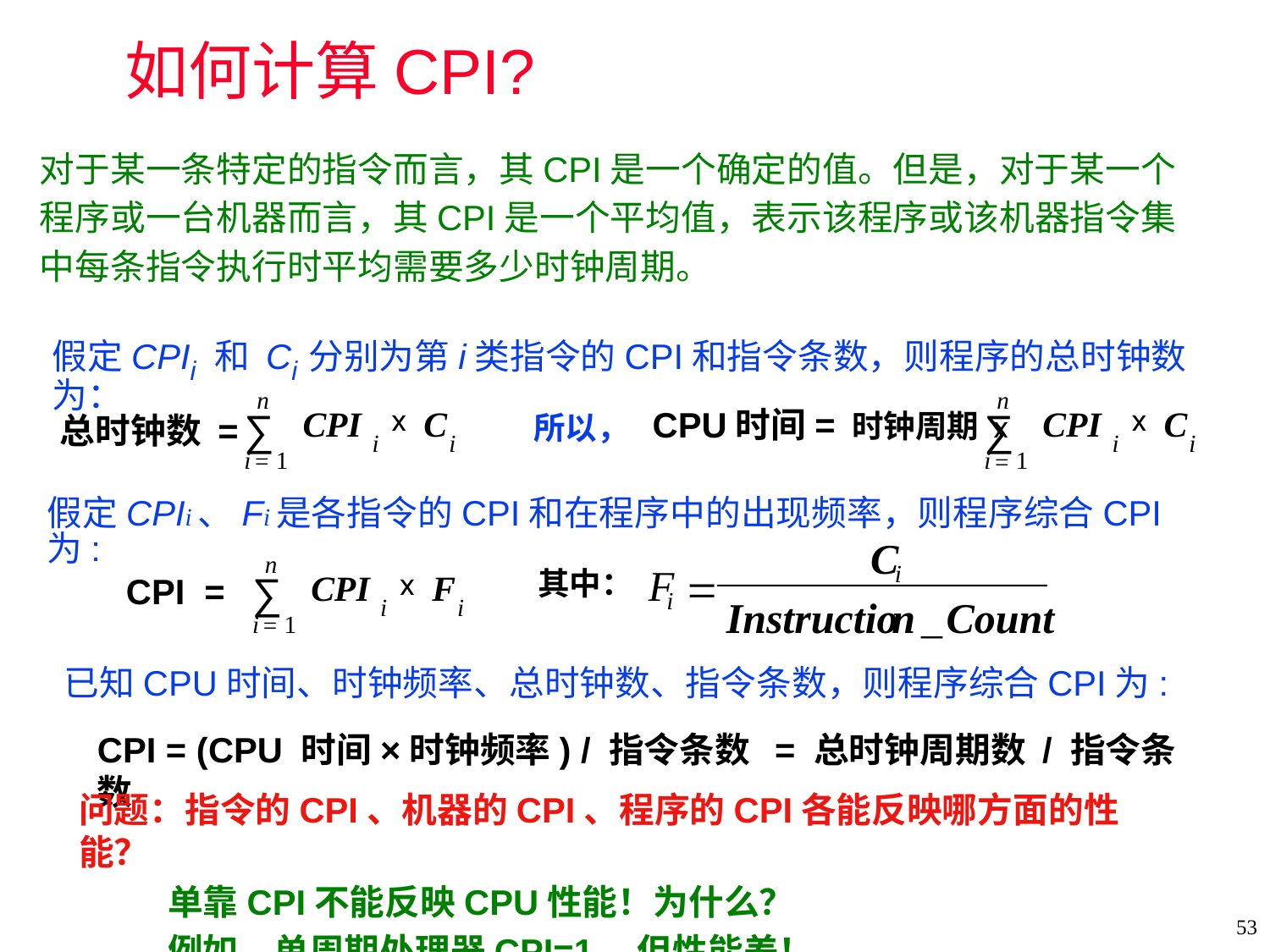

# 如何计算CPI?
对于某一条特定的指令而言，其CPI是一个确定的值。但是，对于某一个程序或一台机器而言，其CPI是一个平均值，表示该程序或该机器指令集中每条指令执行时平均需要多少时钟周期。
假定CPIi 和 Ci分别为第i类指令的CPI和指令条数，则程序的总时钟数为：
n
CPI
C
∑
x
i
i
i
1
=
总时钟数 =
n
CPI
C
∑
x
i
i
i
1
=
所以，
CPU时间= 时钟周期 x

假定CPIi、Fi是各指令的CPI和在程序中的出现频率，则程序综合CPI为:

C
其中：
i
F
=
i

Instructio
n
_
Count

n

CPI
F
∑
x
i
i
i
1
=
CPI  =

已知CPU时间、时钟频率、总时钟数、指令条数，则程序综合CPI为:
CPI = (CPU 时间×时钟频率) / 指令条数  = 总时钟周期数 / 指令条数
问题：指令的CPI、机器的CPI、程序的CPI各能反映哪方面的性能？
          单靠CPI不能反映CPU性能！为什么？
          例如，单周期处理器CPI=1，但性能差！
53